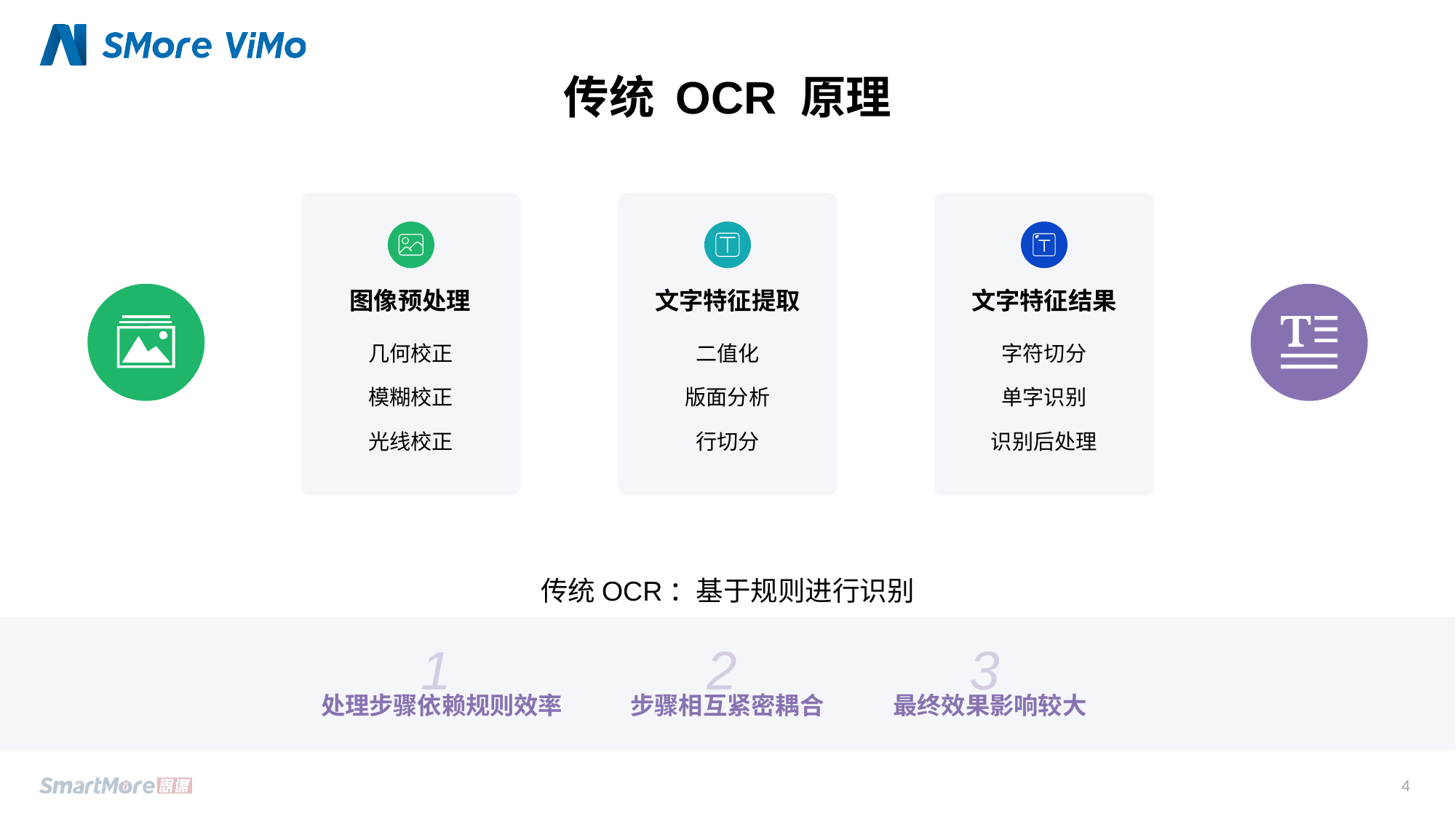

传统 OCR 原理

图像预处理
文字特征提取
文字特征结果

几何校正
二值化
字符切分
模糊校正
版面分析
单字识别
光线校正
行切分
识别后处理
传统OCR：基于规则进行识别

1
2
3
处理步骤依赖规则效率
步骤相互紧密耦合
最终效果影响较大